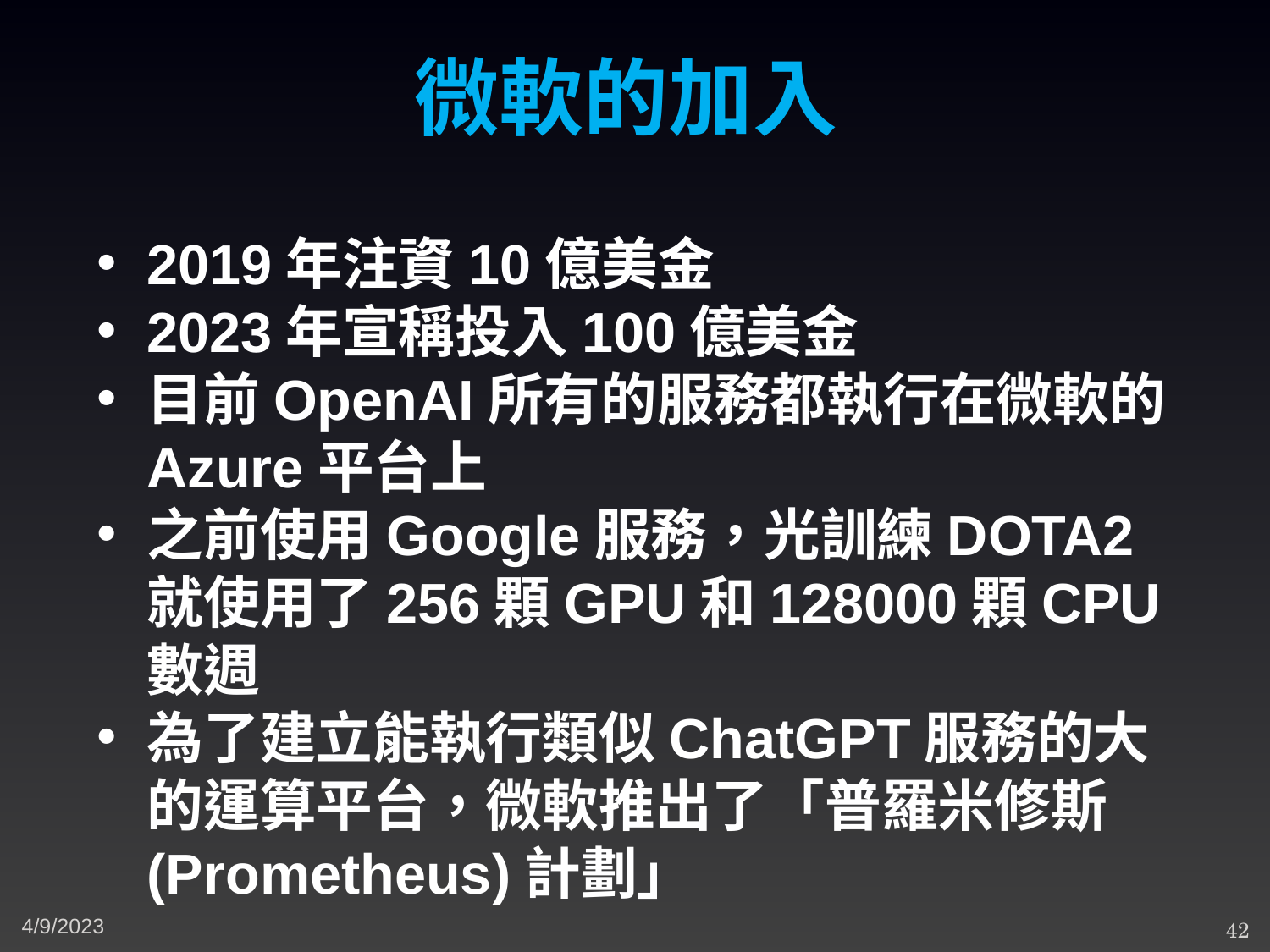

微軟的加入
2019年注資10億美金
2023年宣稱投入100億美金
目前OpenAI所有的服務都執行在微軟的Azure平台上
之前使用Google服務，光訓練DOTA2就使用了256顆GPU和128000顆CPU數週
為了建立能執行類似ChatGPT服務的大的運算平台，微軟推出了「普羅米修斯(Prometheus)計劃」
4/9/2023
42